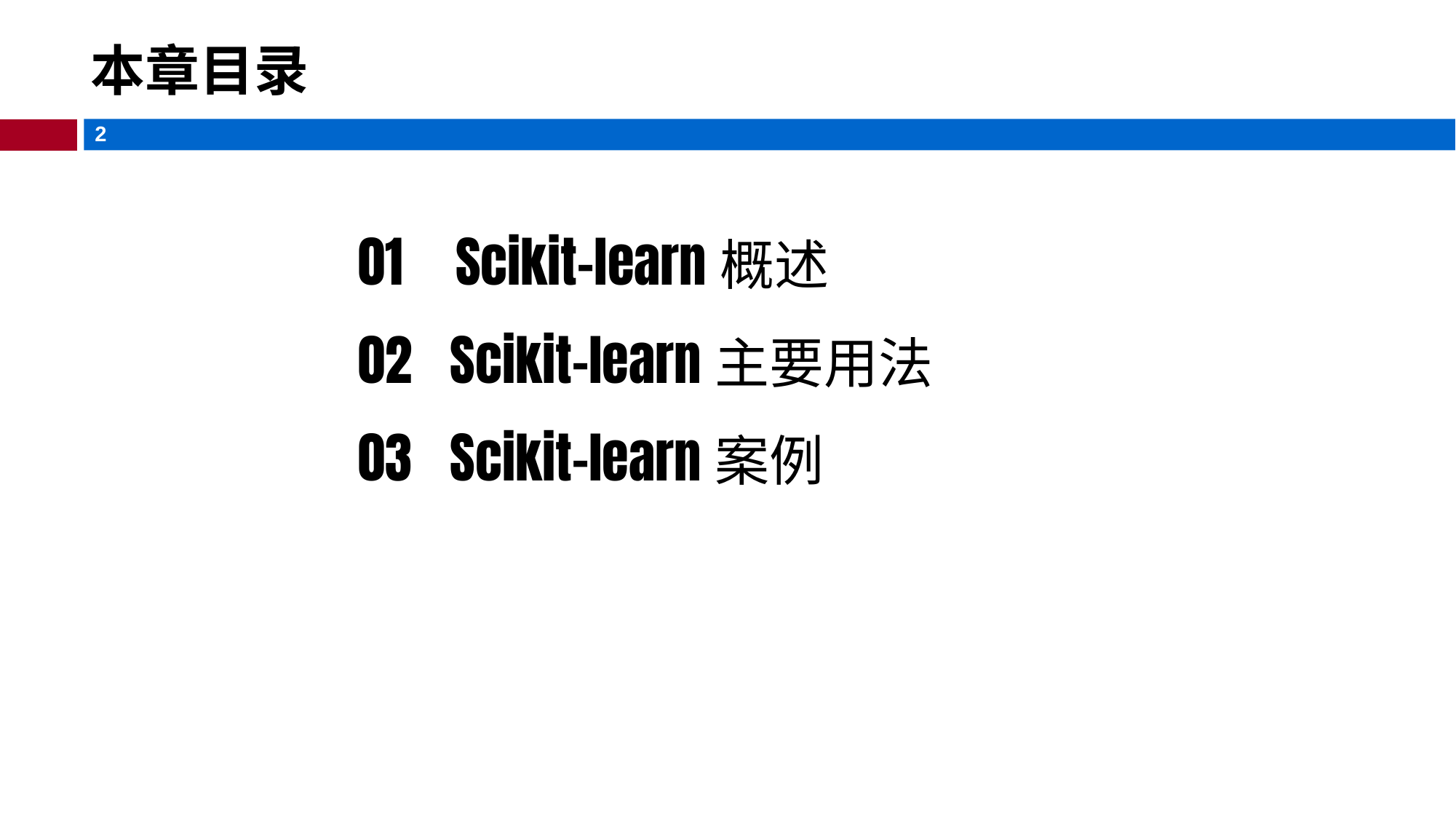

# 本章目录
01    Scikit-learn概述
02   Scikit-learn主要用法
03   Scikit-learn案例